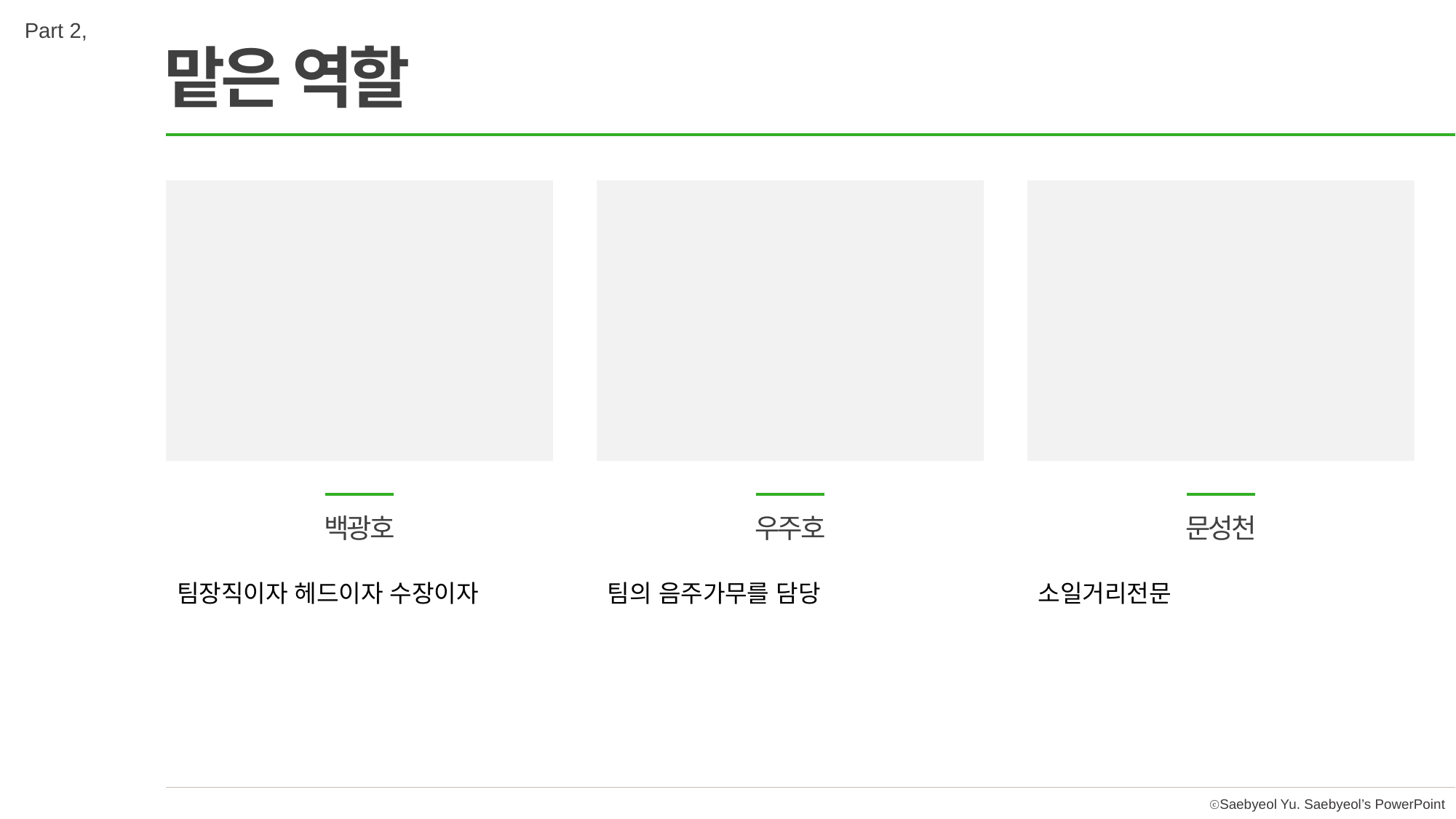

Part 2,
맡은 역할

백광호
팀장직이자 헤드이자 수장이자

우주호
팀의 음주가무를 담당

문성천
소일거리전문